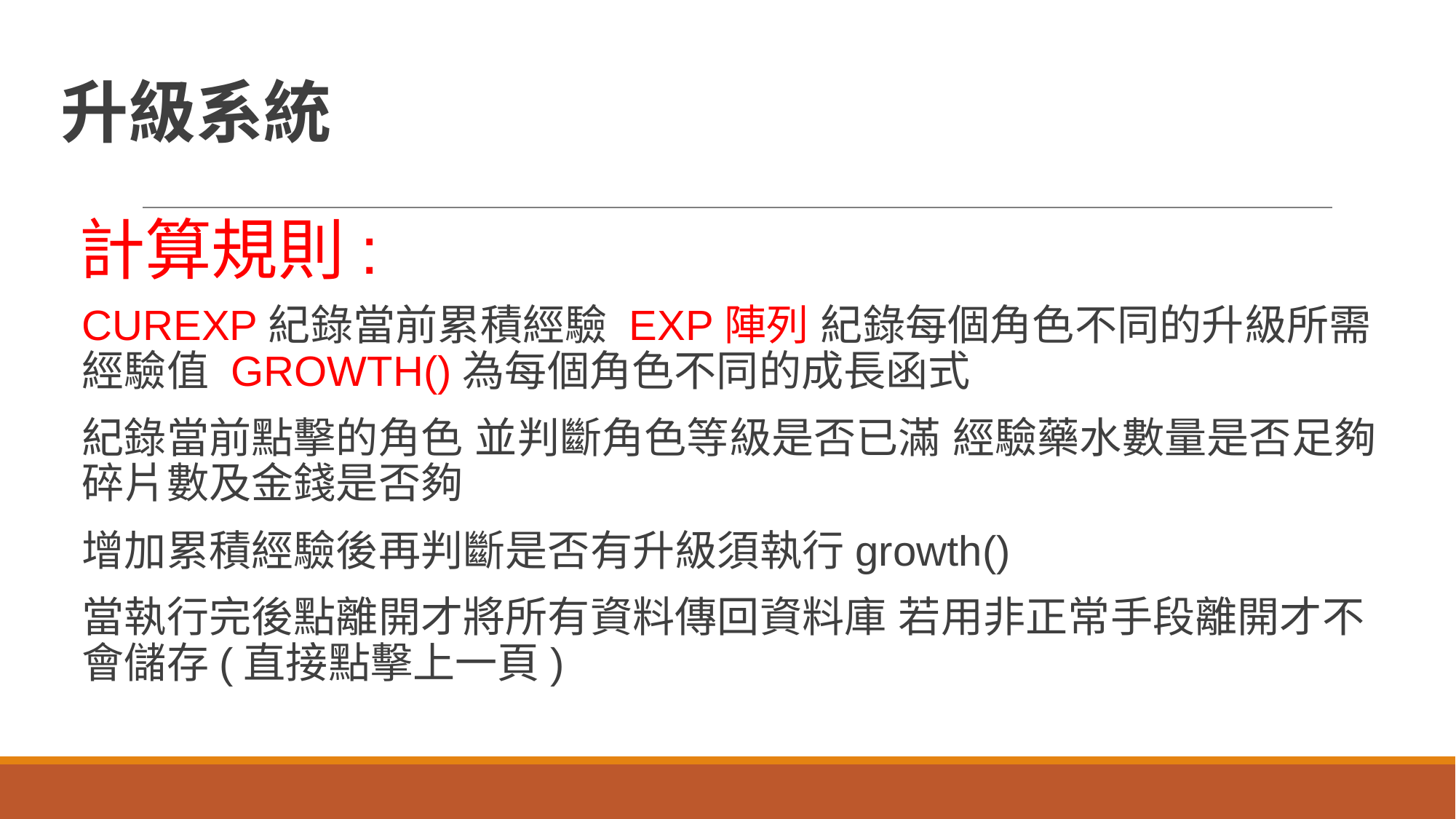

# 升級系統
計算規則:
CUREXP紀錄當前累積經驗 EXP陣列 紀錄每個角色不同的升級所需經驗值 GROWTH()為每個角色不同的成長函式
紀錄當前點擊的角色 並判斷角色等級是否已滿 經驗藥水數量是否足夠 碎片數及金錢是否夠
增加累積經驗後再判斷是否有升級須執行growth()
當執行完後點離開才將所有資料傳回資料庫 若用非正常手段離開才不會儲存(直接點擊上一頁)